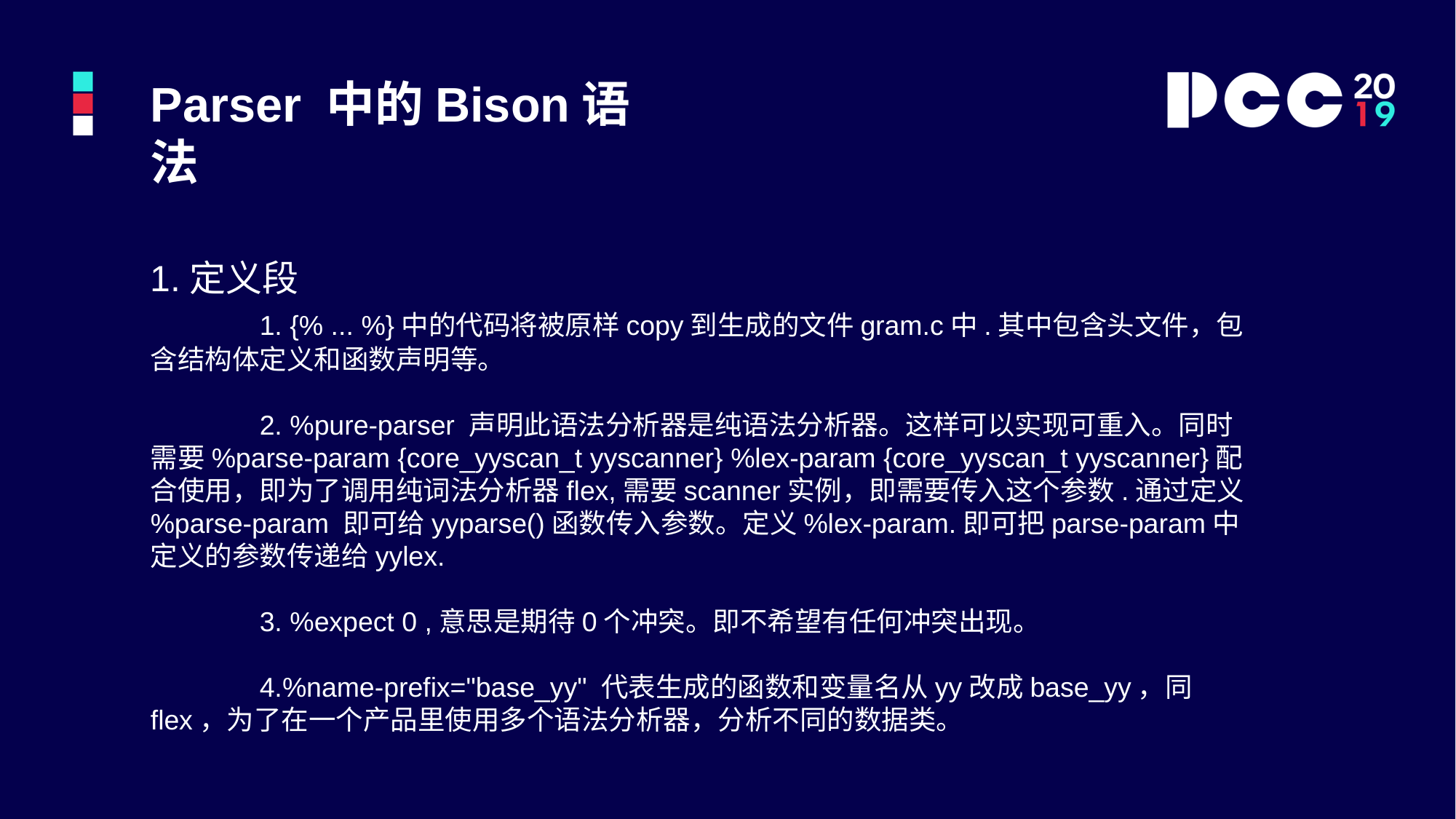

Parser 中的Bison语法
1.定义段
	1. {% ... %}中的代码将被原样copy到生成的文件gram.c中.其中包含头文件，包含结构体定义和函数声明等。

	2. %pure-parser 声明此语法分析器是纯语法分析器。这样可以实现可重入。同时需要%parse-param {core_yyscan_t yyscanner} %lex-param {core_yyscan_t yyscanner}配合使用，即为了调用纯词法分析器flex,需要scanner实例，即需要传入这个参数.通过定义%parse-param 即可给yyparse()函数传入参数。定义%lex-param.即可把parse-param中定义的参数传递给yylex.

	3. %expect 0 ,意思是期待0个冲突。即不希望有任何冲突出现。

	4.%name-prefix="base_yy" 代表生成的函数和变量名从yy改成base_yy，同flex，为了在一个产品里使用多个语法分析器，分析不同的数据类。